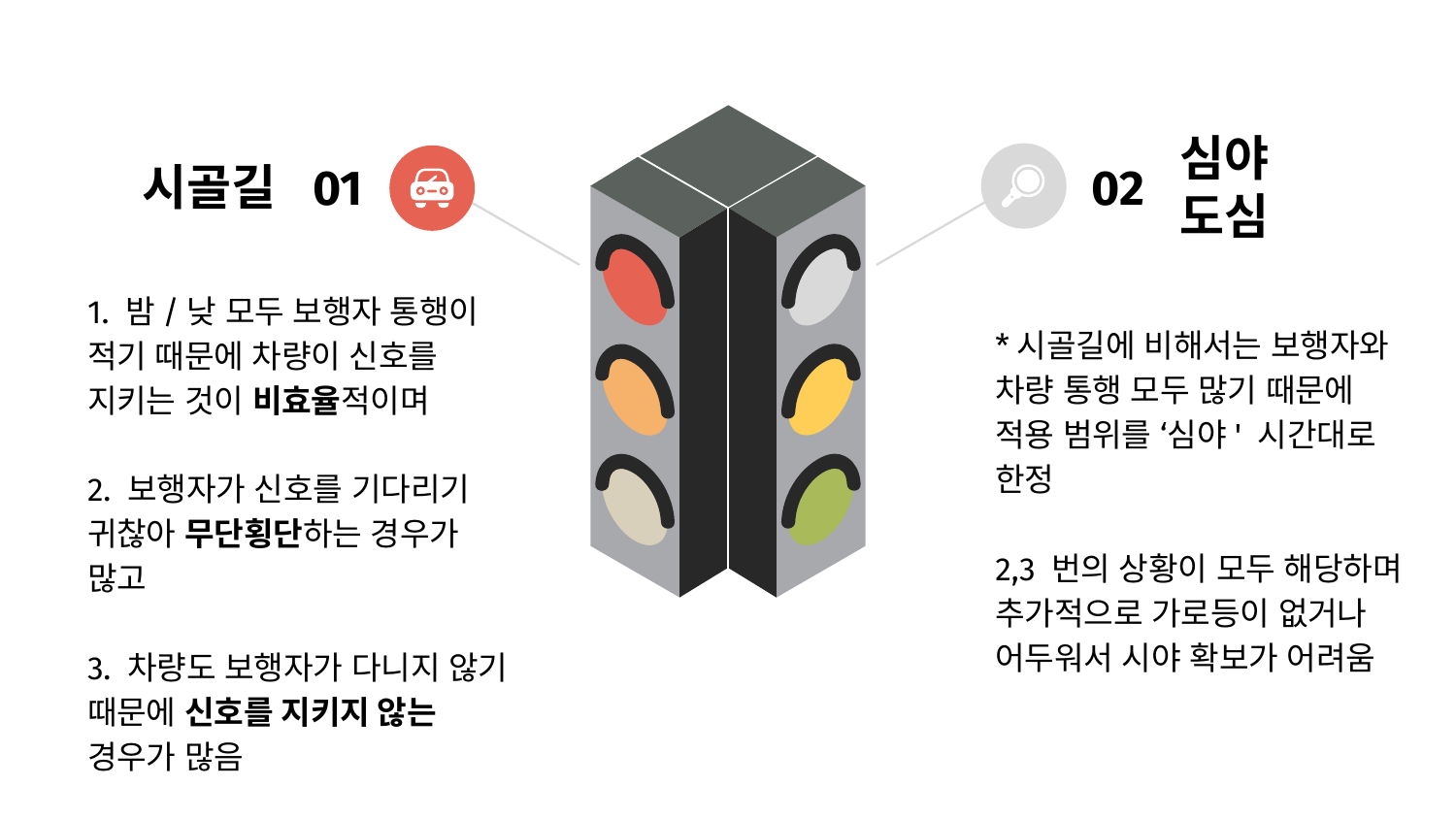

시골길

01

심야 도심

02

*시골길에 비해서는 보행자와 차량 통행 모두 많기 때문에 적용 범위를 ‘심야' 시간대로 한정

2,3 번의 상황이 모두 해당하며 추가적으로 가로등이 없거나 어두워서 시야 확보가 어려움

1. 밤/낮 모두 보행자 통행이 적기 때문에 차량이 신호를 지키는 것이 비효율적이며

2. 보행자가 신호를 기다리기 귀찮아 무단횡단하는 경우가 많고

3. 차량도 보행자가 다니지 않기 때문에 신호를 지키지 않는 경우가 많음